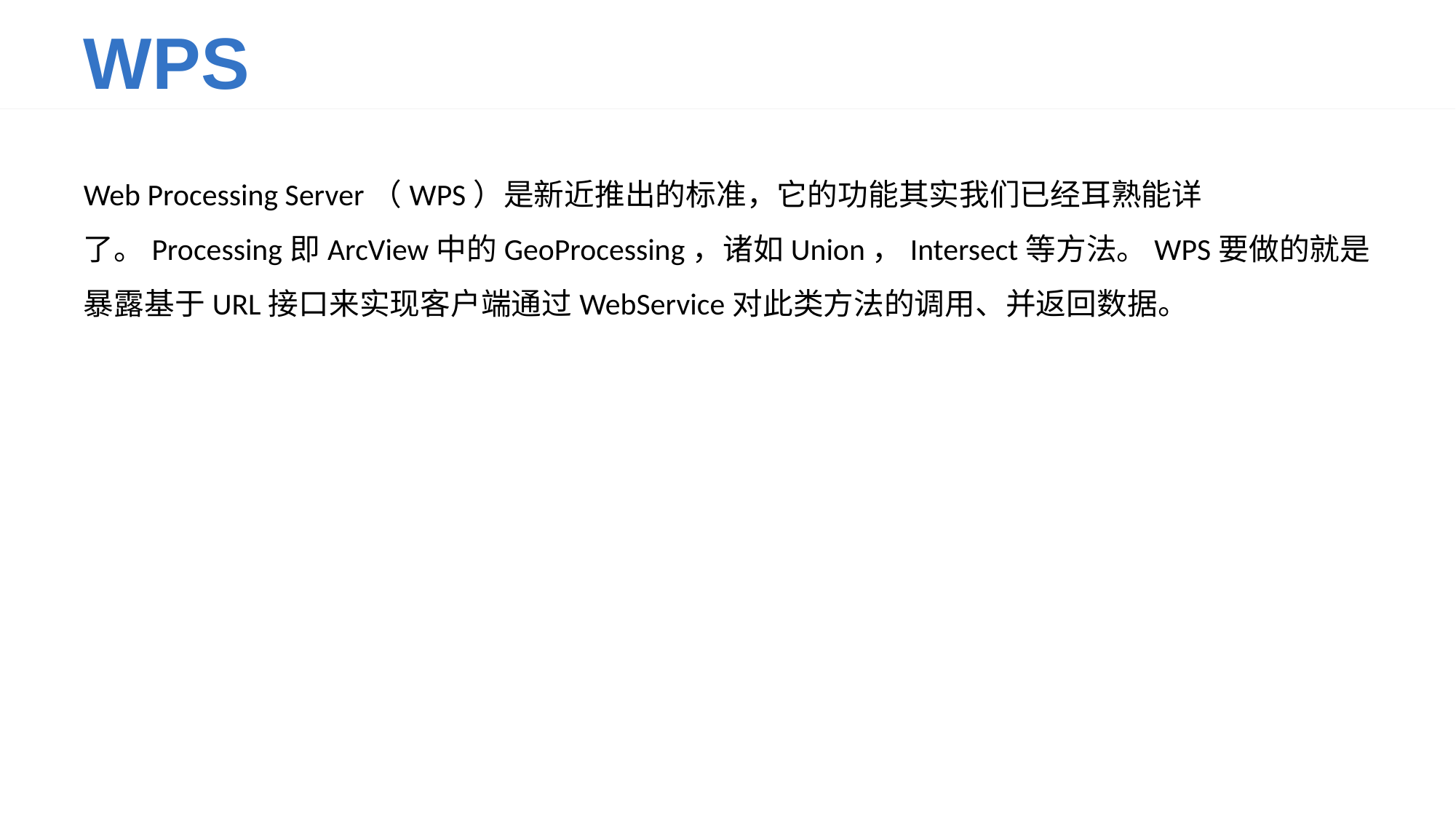

# WPS
Web Processing Server（WPS）是新近推出的标准，它的功能其实我们已经耳熟能详了。Processing即ArcView中的GeoProcessing，诸如Union，Intersect等方法。WPS要做的就是暴露基于URL接口来实现客户端通过WebService对此类方法的调用、并返回数据。